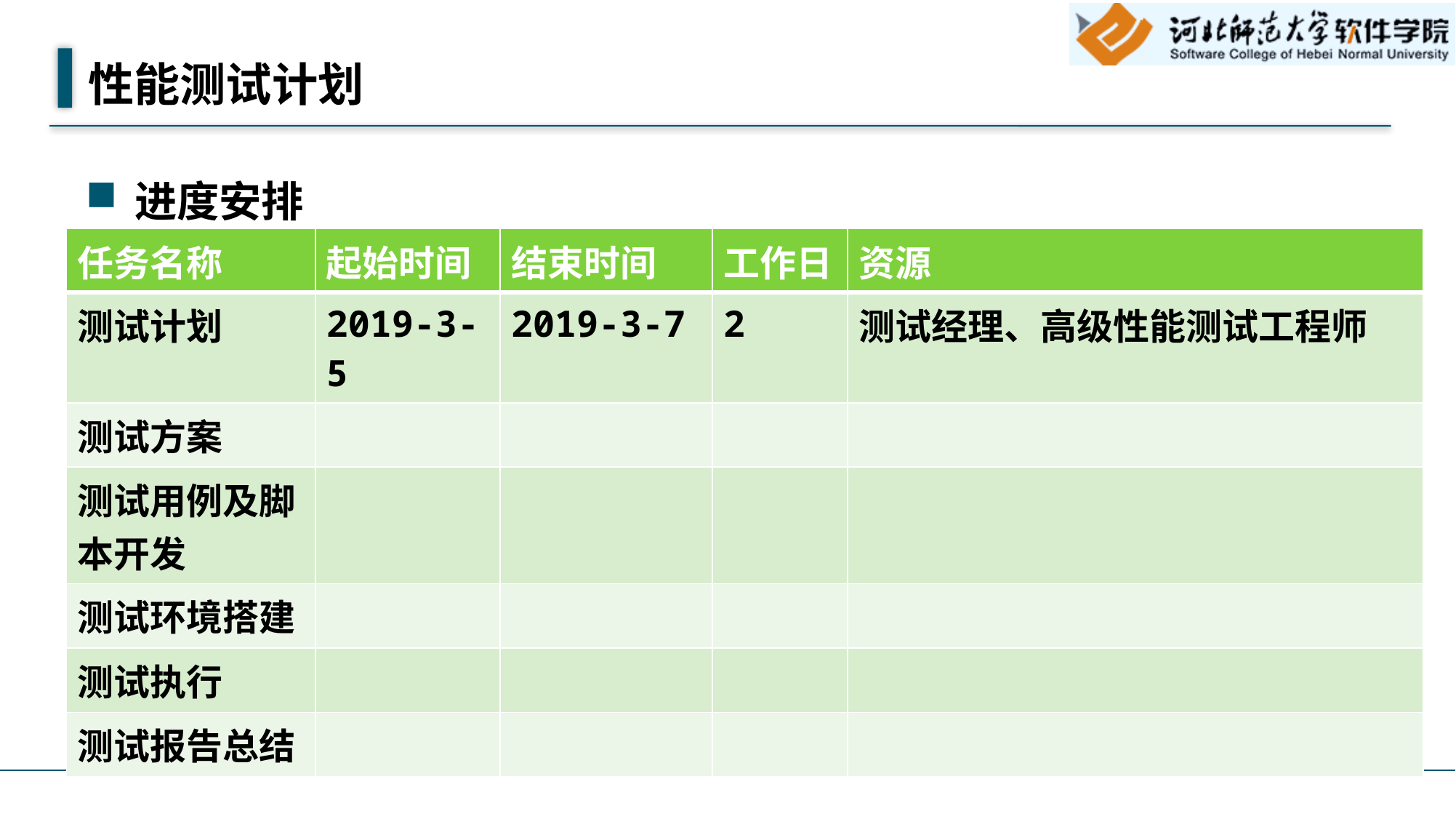

# 性能测试计划
进度安排
| 任务名称 | 起始时间 | 结束时间 | 工作日 | 资源 |
| --- | --- | --- | --- | --- |
| 测试计划 | 2019-3-5 | 2019-3-7 | 2 | 测试经理、高级性能测试工程师 |
| 测试方案 |  |  |  |  |
| 测试用例及脚本开发 |  |  |  |  |
| 测试环境搭建 |  |  |  |  |
| 测试执行 |  |  |  |  |
| 测试报告总结 |  |  |  |  |